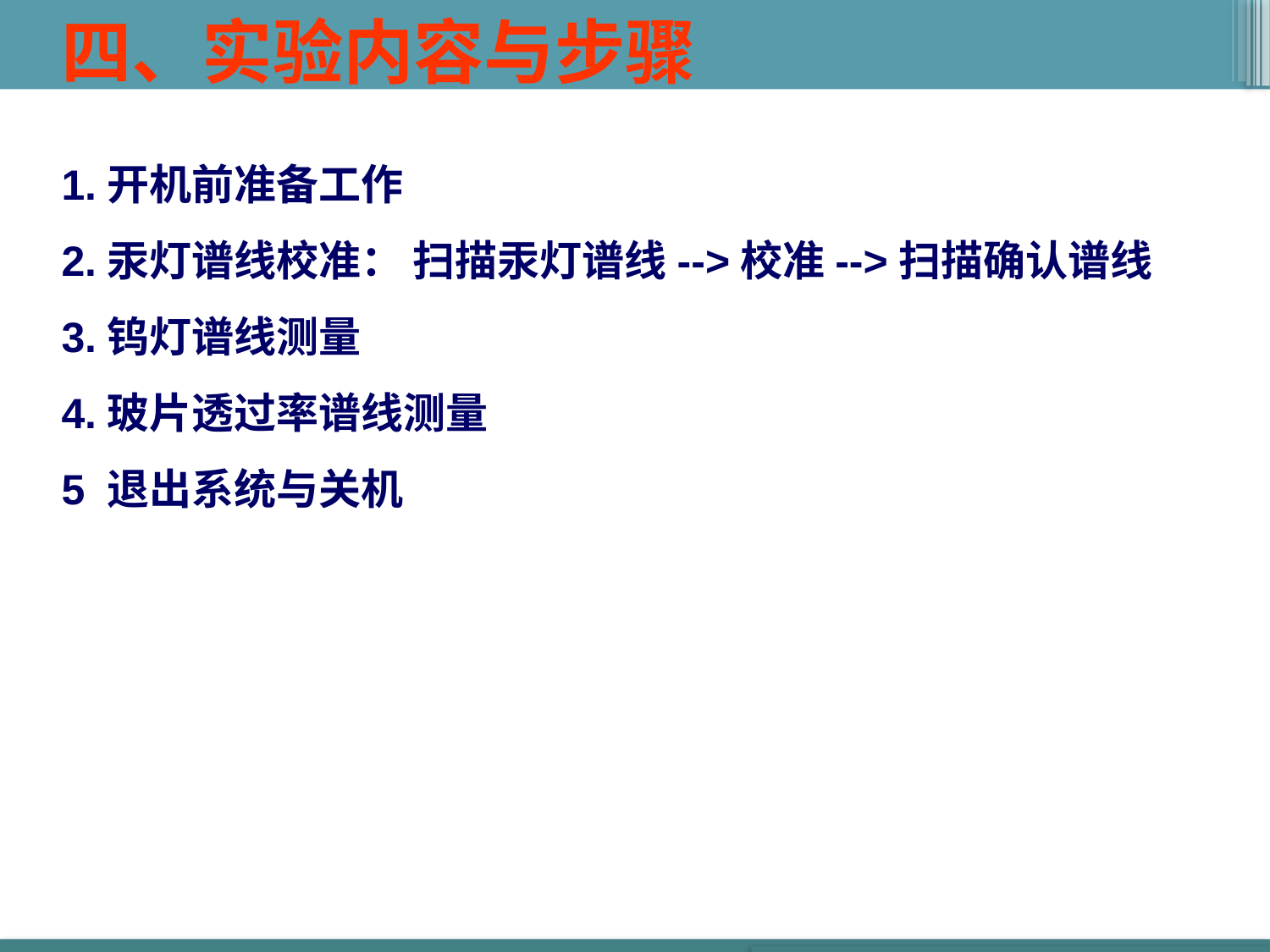

四、实验内容与步骤
1.开机前准备工作
2.汞灯谱线校准： 扫描汞灯谱线-->校准-->扫描确认谱线
3.钨灯谱线测量
4.玻片透过率谱线测量
5 退出系统与关机